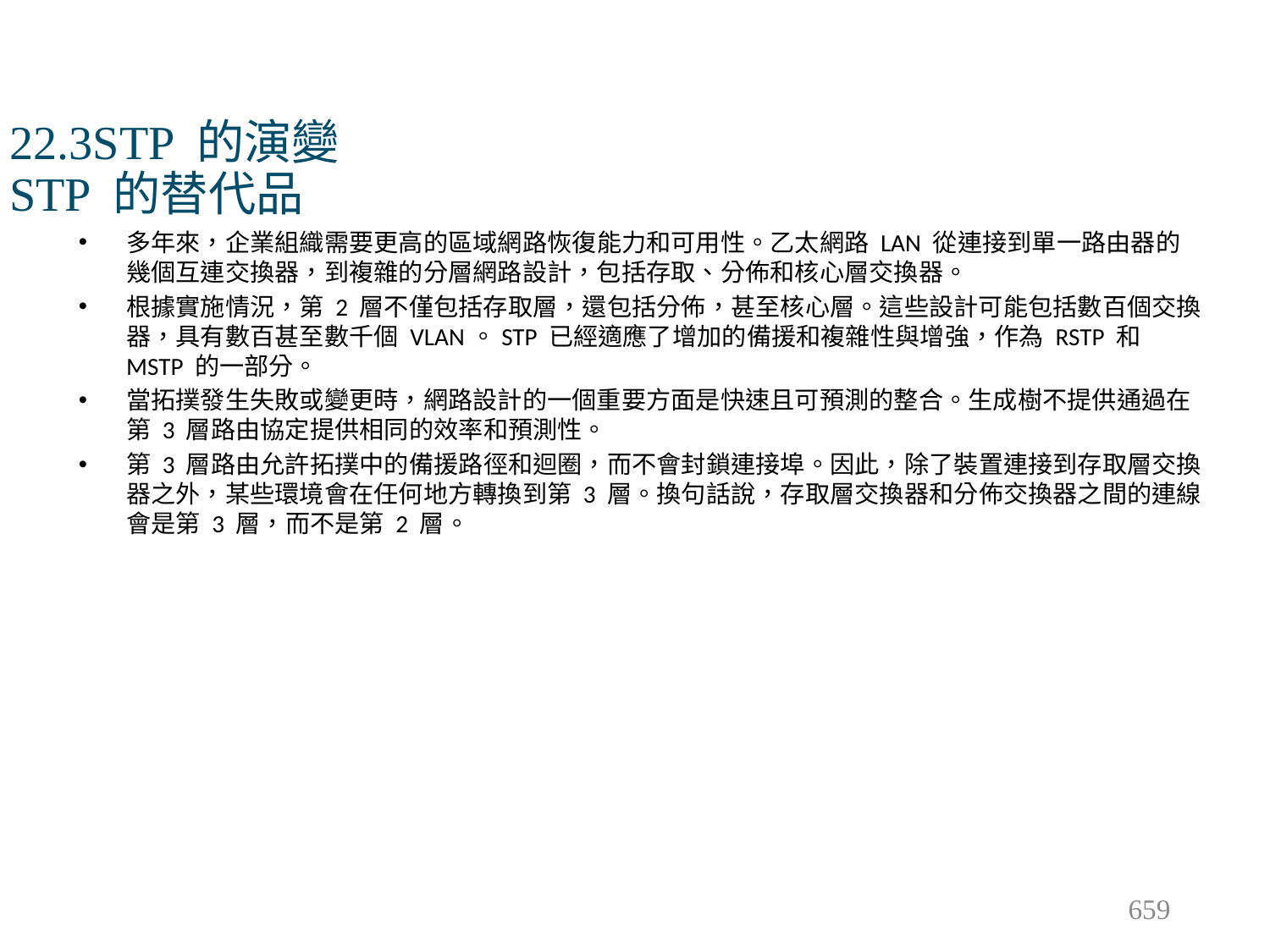

# 22.3STP 的演變 STP 的替代品
多年來，企業組織需要更高的區域網路恢復能力和可用性。乙太網路 LAN 從連接到單一路由器的幾個互連交換器，到複雜的分層網路設計，包括存取、分佈和核心層交換器。
根據實施情況，第 2 層不僅包括存取層，還包括分佈，甚至核心層。這些設計可能包括數百個交換器，具有數百甚至數千個 VLAN。STP 已經適應了增加的備援和複雜性與增強，作為 RSTP 和 MSTP 的一部分。
當拓撲發生失敗或變更時，網路設計的一個重要方面是快速且可預測的整合。生成樹不提供通過在第 3 層路由協定提供相同的效率和預測性。
第 3 層路由允許拓撲中的備援路徑和迴圈，而不會封鎖連接埠。因此，除了裝置連接到存取層交換器之外，某些環境會在任何地方轉換到第 3 層。換句話說，存取層交換器和分佈交換器之間的連線會是第 3 層，而不是第 2 層。

659